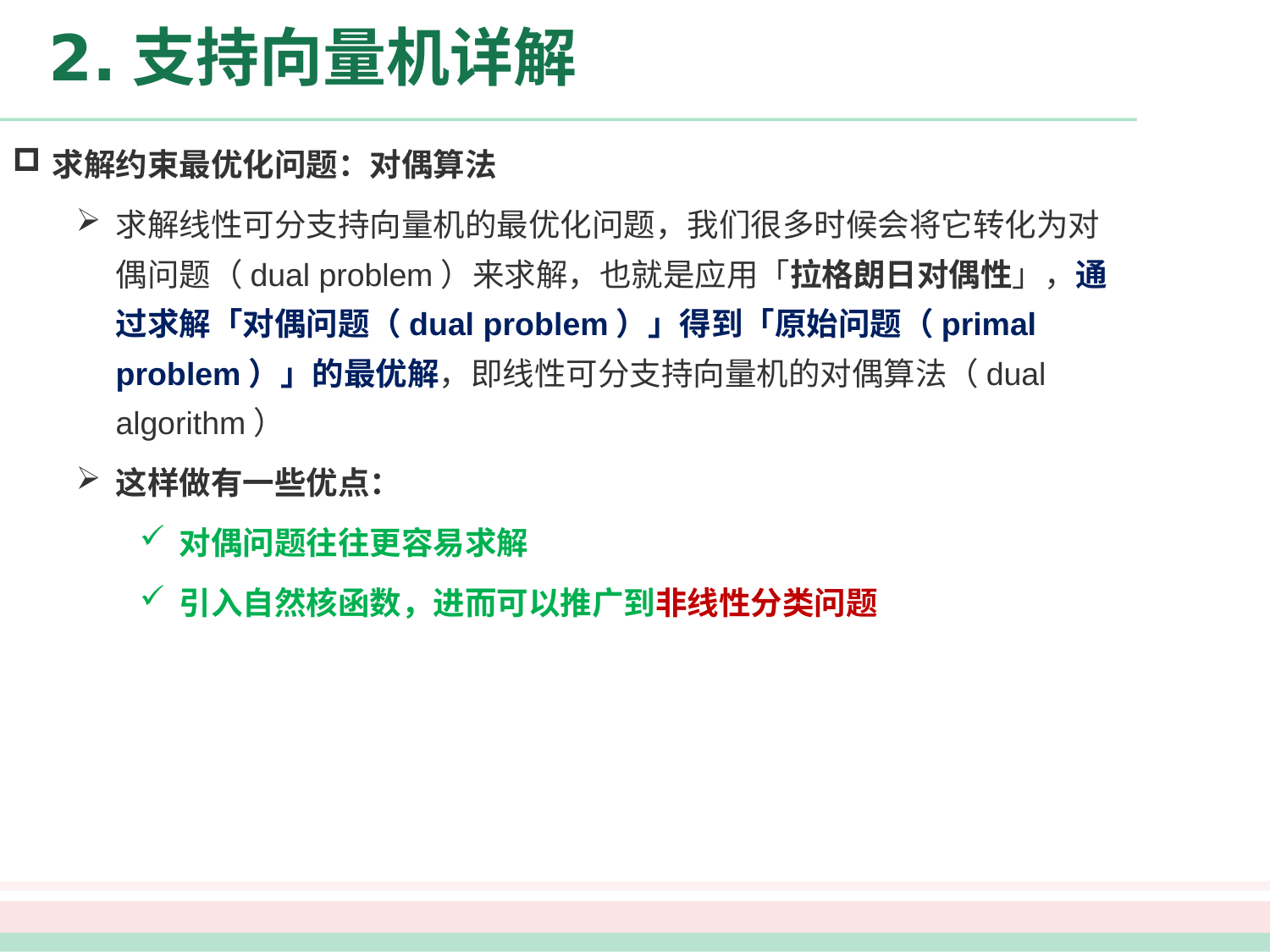

# 2.支持向量机详解
求解约束最优化问题：对偶算法
求解线性可分支持向量机的最优化问题，我们很多时候会将它转化为对偶问题（dual problem）来求解，也就是应用「拉格朗日对偶性」，通过求解「对偶问题（dual problem）」得到「原始问题（primal problem）」的最优解，即线性可分支持向量机的对偶算法（dual algorithm）
这样做有一些优点：
对偶问题往往更容易求解
引入自然核函数，进而可以推广到非线性分类问题